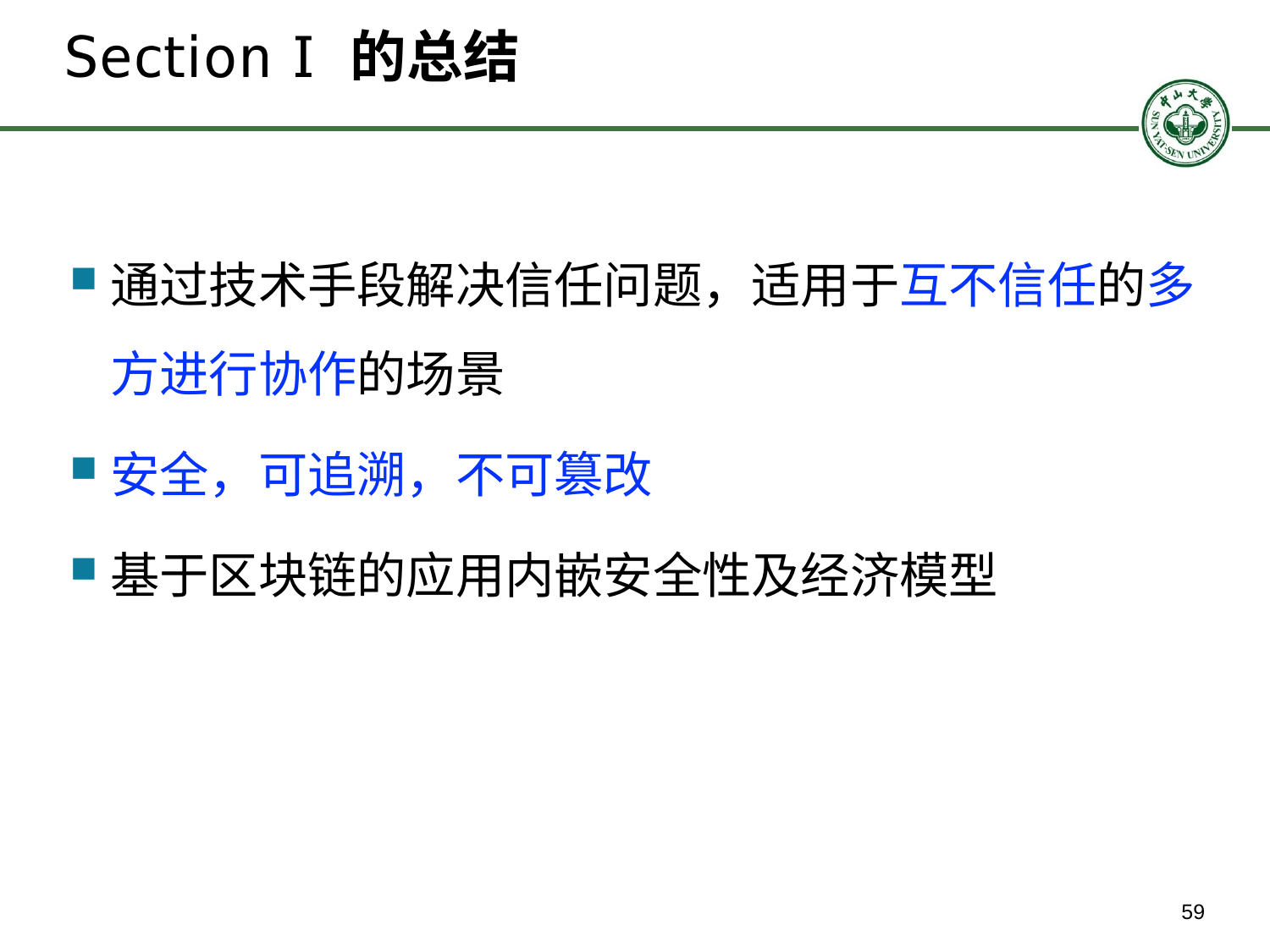

# Section I 的总结

通过技术手段解决信任问题，适用于互不信任的多方进行协作的场景
安全，可追溯，不可篡改
基于区块链的应用内嵌安全性及经济模型